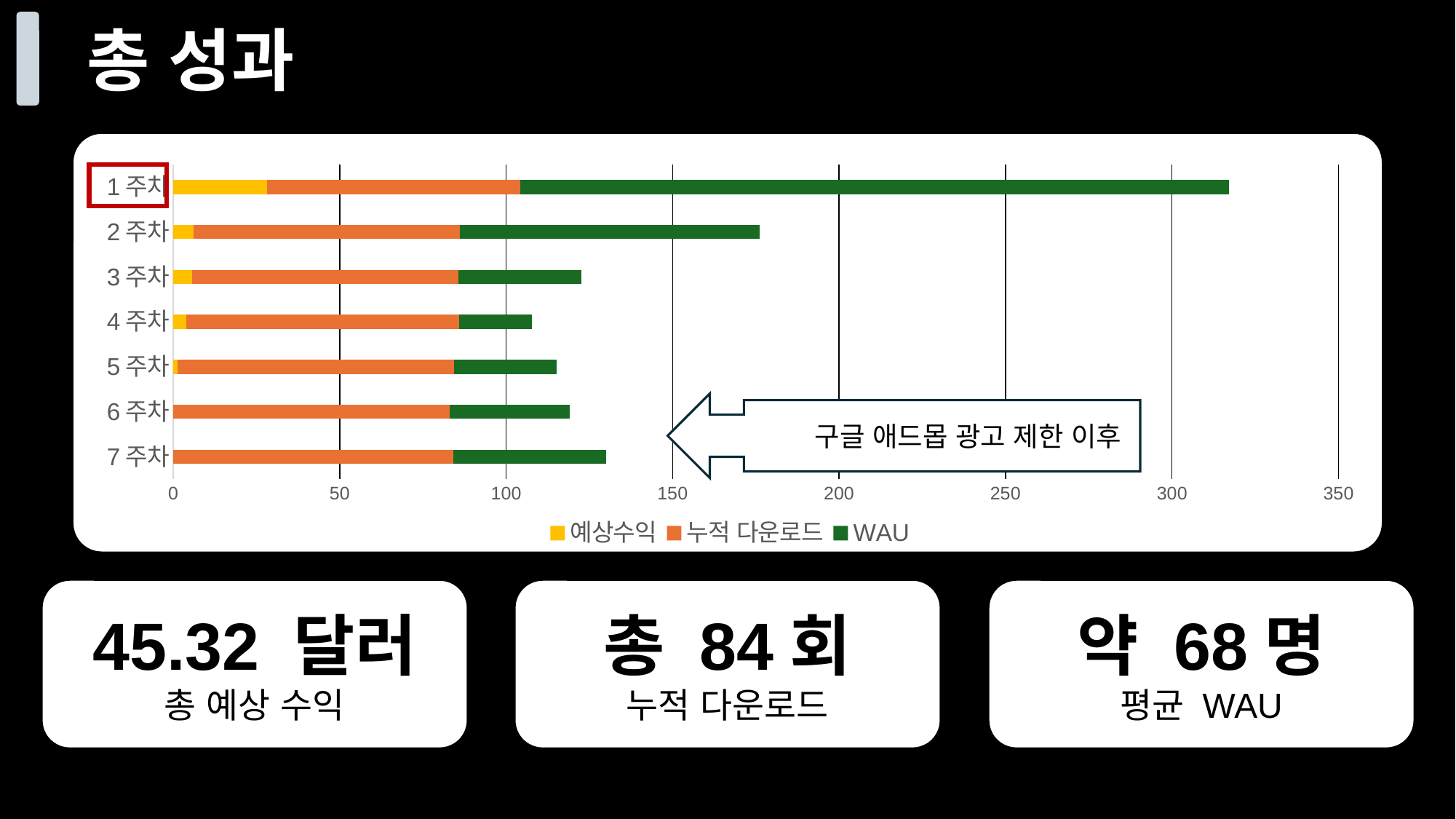

총 성과

### Chart

| Category | 예상수익 | 누적 다운로드 | WAU |
|---|---|---|---|
| 7주차 | 0.03 | 84.0 | 46.0 |
| 6주차 | 0.05 | 83.0 | 36.0 |
| 5주차 | 1.24 | 83.0 | 31.0 |
| 4주차 | 3.83 | 82.0 | 22.0 |
| 3주차 | 5.7 | 80.0 | 37.0 |
| 2주차 | 6.15 | 80.0 | 90.0 |
| 1주차 | 28.2 | 76.0 | 213.0 |
                 구글 애드몹 광고 제한 이후
45.32 달러
총 예상 수익
총 84회
누적 다운로드
약 68명
평균 WAU